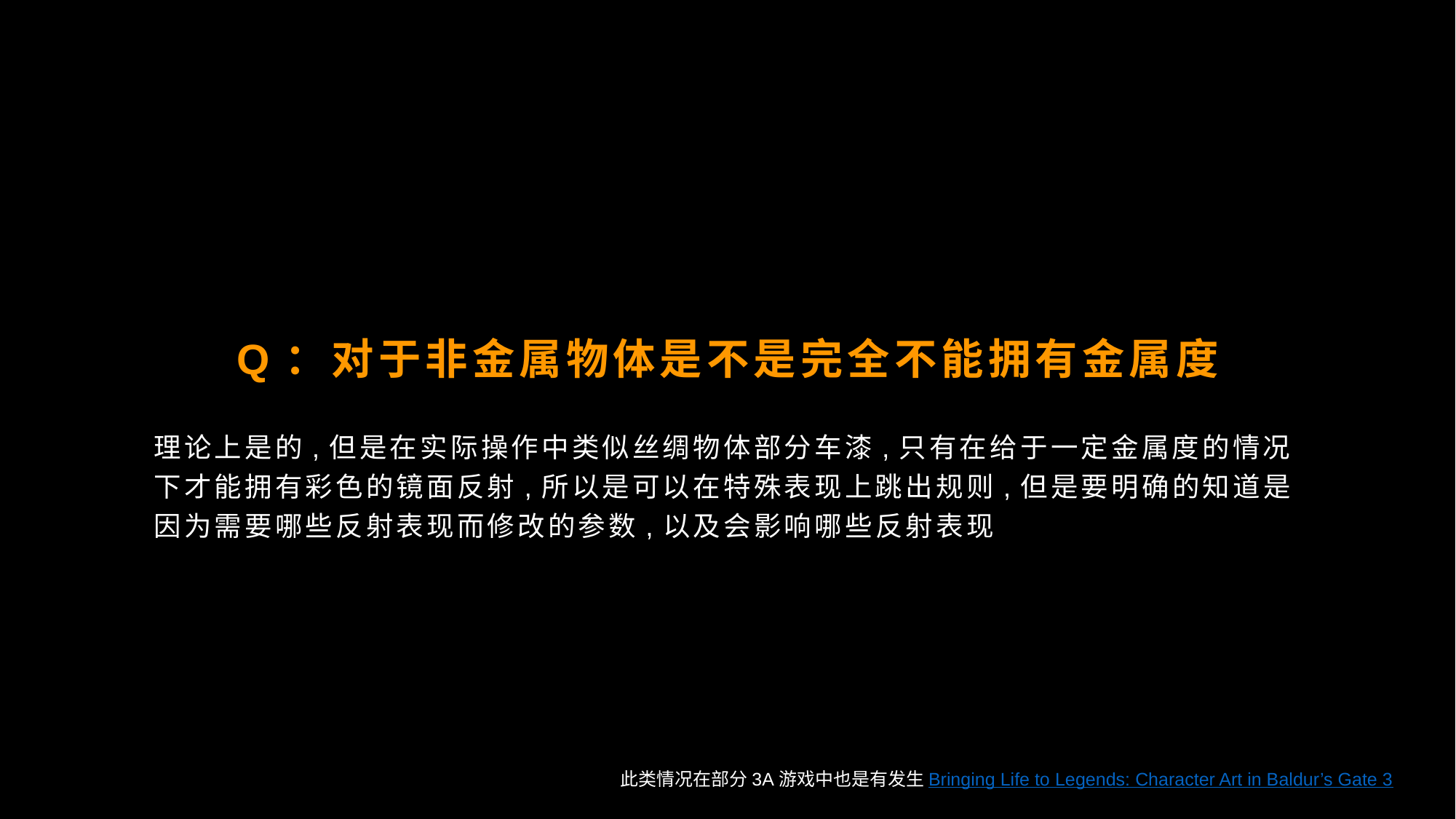

# Q：对于非金属物体是不是完全不能拥有金属度
理论上是的,但是在实际操作中类似丝绸物体部分车漆,只有在给于一定金属度的情况下才能拥有彩色的镜面反射,所以是可以在特殊表现上跳出规则,但是要明确的知道是因为需要哪些反射表现而修改的参数,以及会影响哪些反射表现
此类情况在部分3A游戏中也是有发生Bringing Life to Legends: Character Art in Baldur’s Gate 3